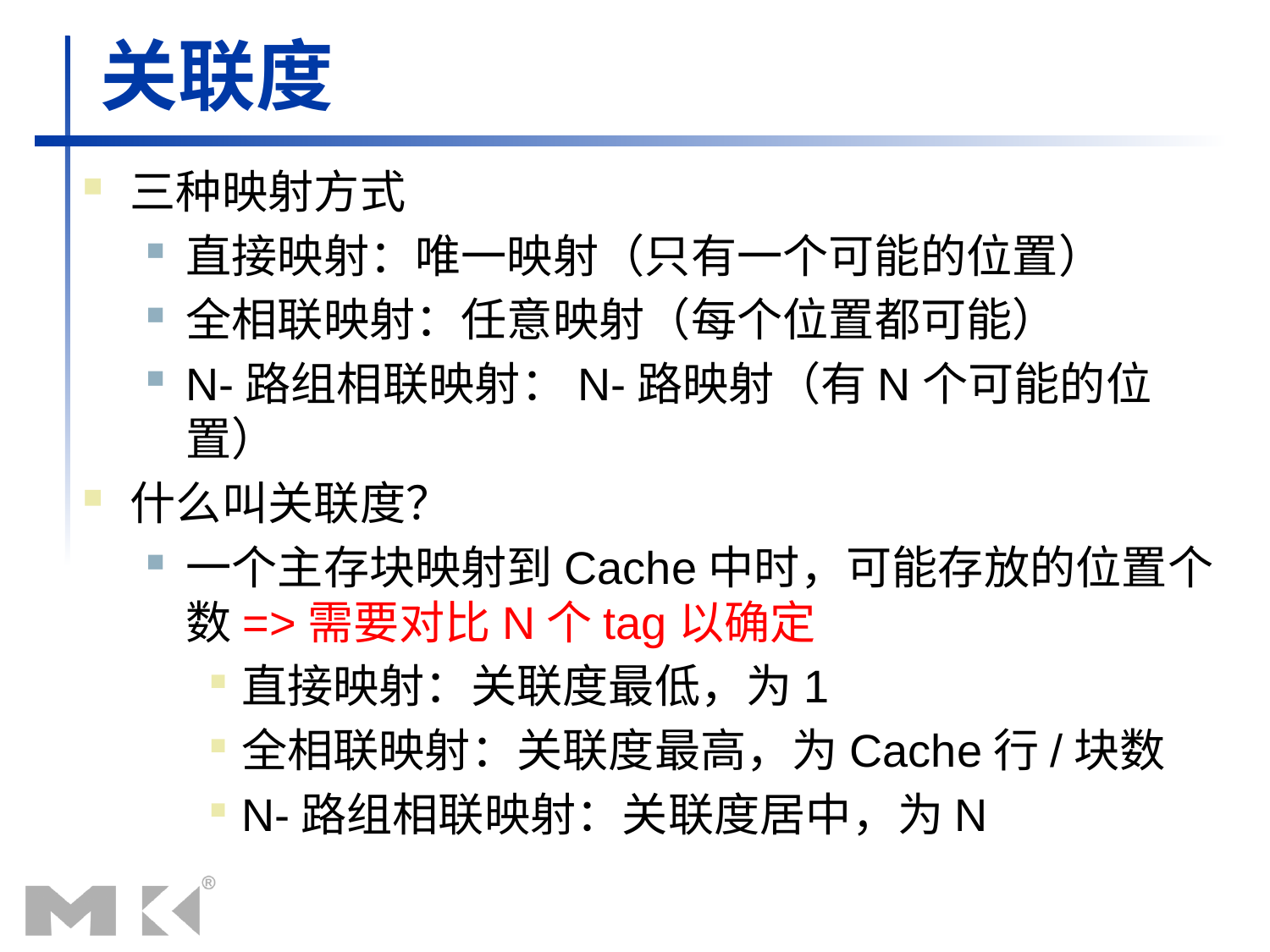

# 关联度
三种映射方式
直接映射：唯一映射（只有一个可能的位置）
全相联映射：任意映射（每个位置都可能）
N-路组相联映射：N-路映射（有N个可能的位置）
什么叫关联度？
一个主存块映射到Cache中时，可能存放的位置个数=>需要对比N个tag以确定
直接映射：关联度最低，为1
全相联映射：关联度最高，为Cache行/块数
N-路组相联映射：关联度居中，为N